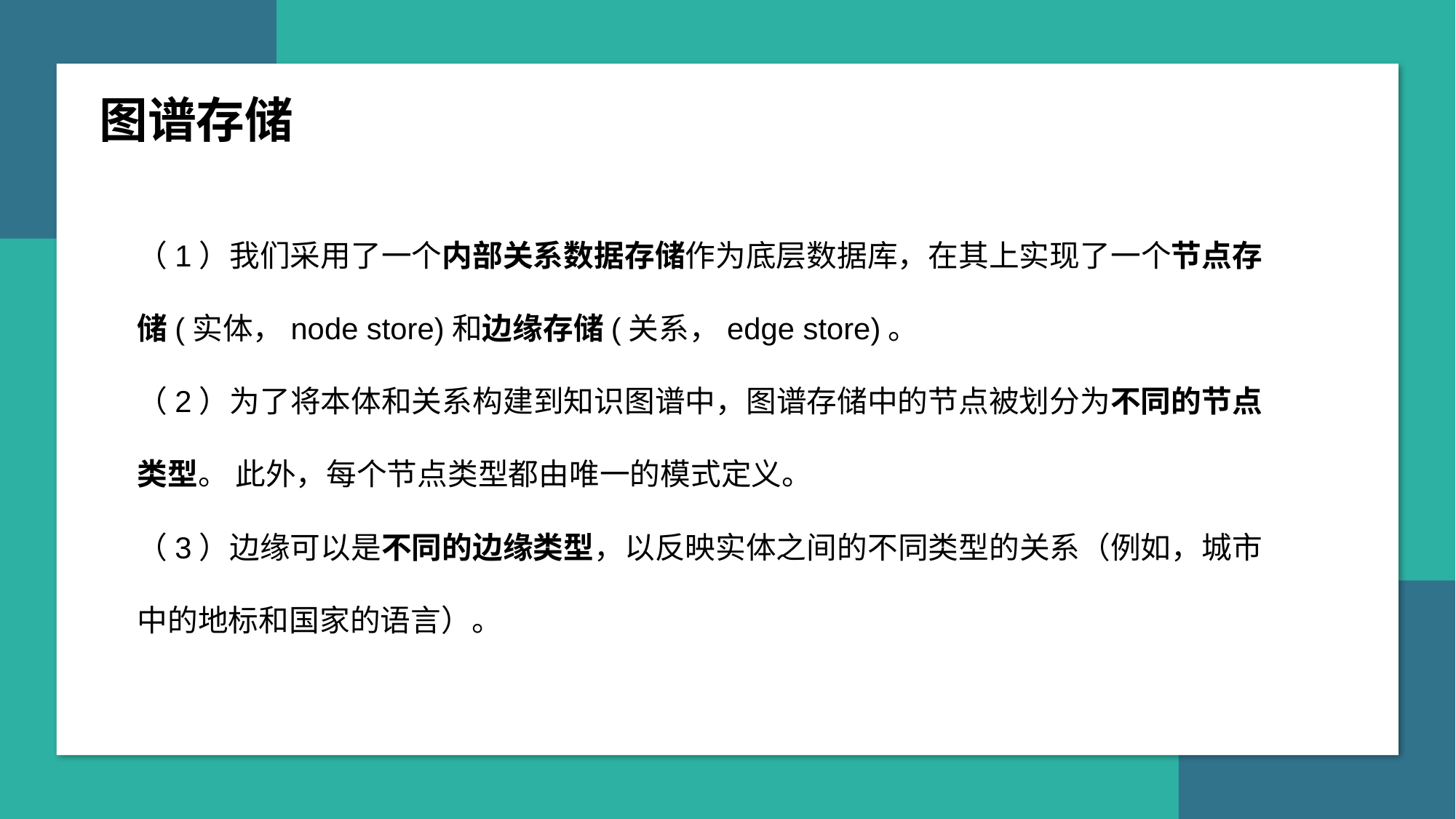

另一个商业知识Uber也发布了类似的知识图谱，为其“Uber Eats”送货服务提供食品和餐馆方面的知识图谱。他们的目标是为那些不确定自己在寻找哪种食物的用户提供语义搜索功能和推荐。
图谱由eBay发布，它对产品描述和购物行为模式进行编码，并用于增强会话代理，帮助用户通过自然语言界面
图谱存储
（1）我们采用了一个内部关系数据存储作为底层数据库，在其上实现了一个节点存储(实体，node store)和边缘存储(关系，edge store)。
（2）为了将本体和关系构建到知识图谱中，图谱存储中的节点被划分为不同的节点类型。 此外，每个节点类型都由唯一的模式定义。
（3）边缘可以是不同的边缘类型，以反映实体之间的不同类型的关系（例如，城市中的地标和国家的语言）。